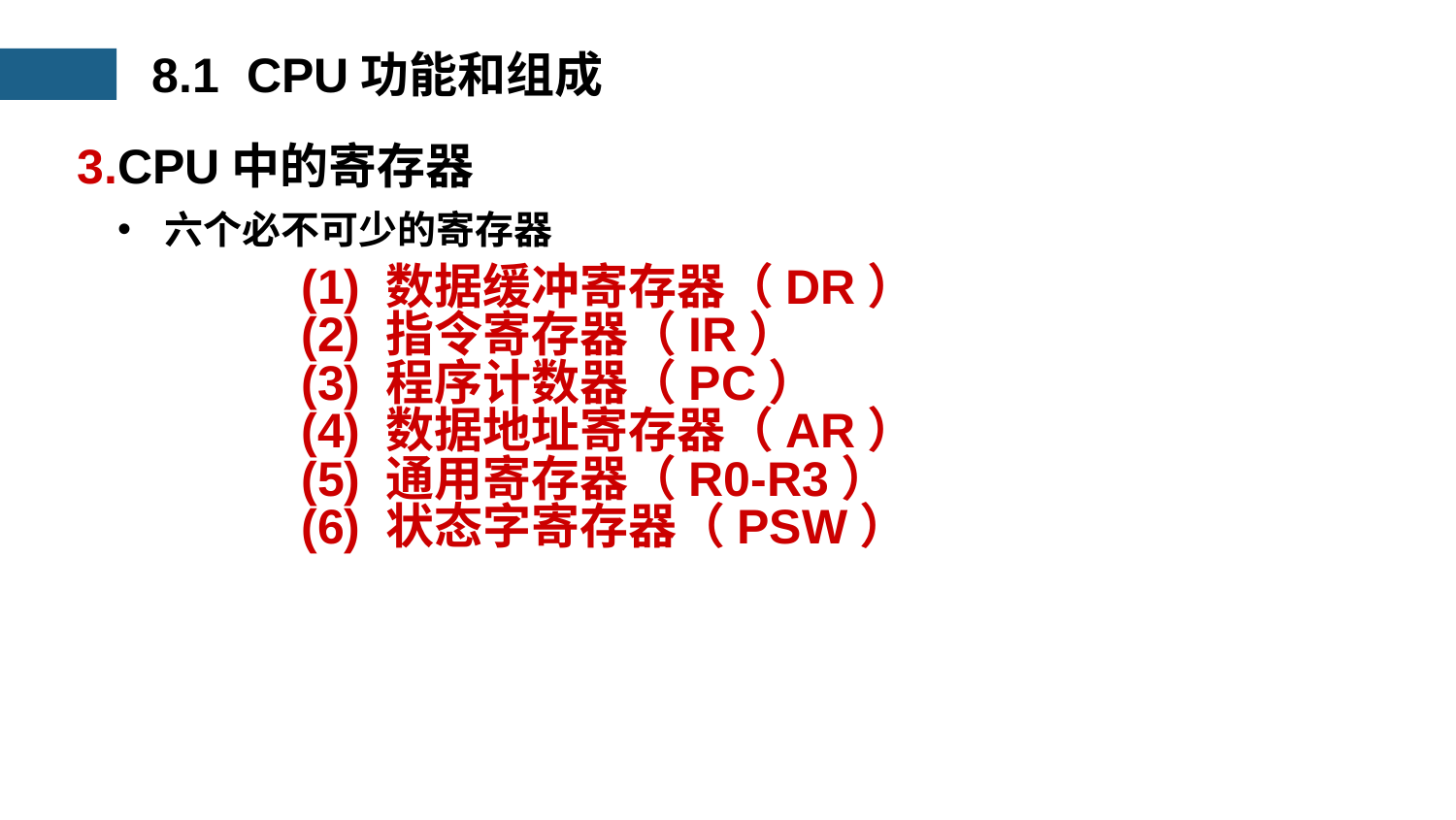

8.1  CPU功能和组成
3.CPU中的寄存器
六个必不可少的寄存器
(1) 数据缓冲寄存器（DR）
(2) 指令寄存器（IR）
(3) 程序计数器（PC）
(4) 数据地址寄存器（AR）

(5) 通用寄存器（R0-R3）
(6) 状态字寄存器（PSW）